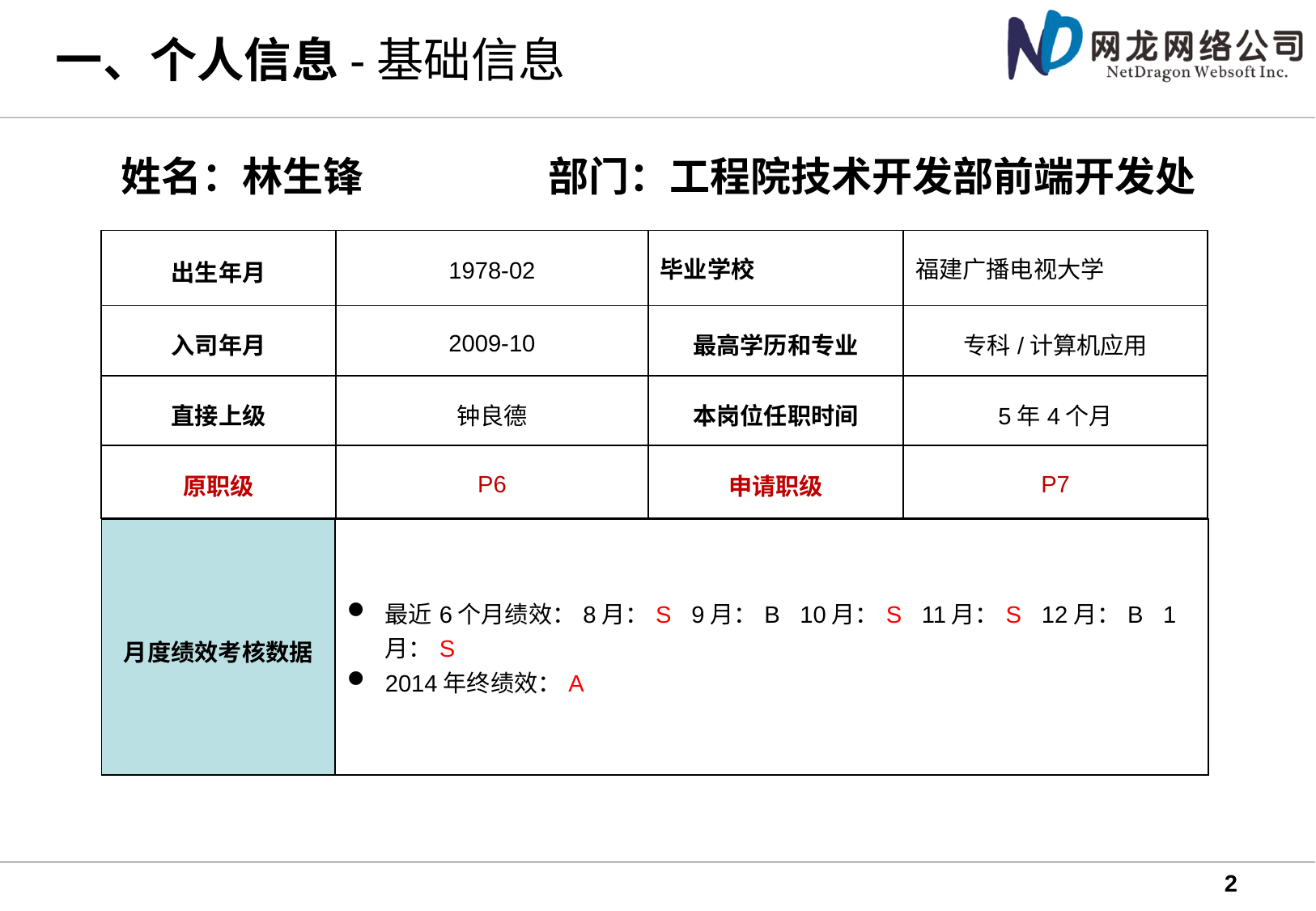

# 一、个人信息-基础信息
姓名：林生锋
部门：工程院技术开发部前端开发处

| 出生年月 | 1978-02 | 毕业学校 | 福建广播电视大学 |
| --- | --- | --- | --- |
| 入司年月 | 2009-10 | 最高学历和专业 | 专科/计算机应用 |
| 直接上级 | 钟良德 | 本岗位任职时间 | 5年4个月 |
| 原职级 | P6 | 申请职级 | P7 |
| 月度绩效考核数据 | 最近6个月绩效：8月：S 9月：B 10月：S 11月：S 12月：B 1月：S 2014年终绩效：A |
| --- | --- |
2